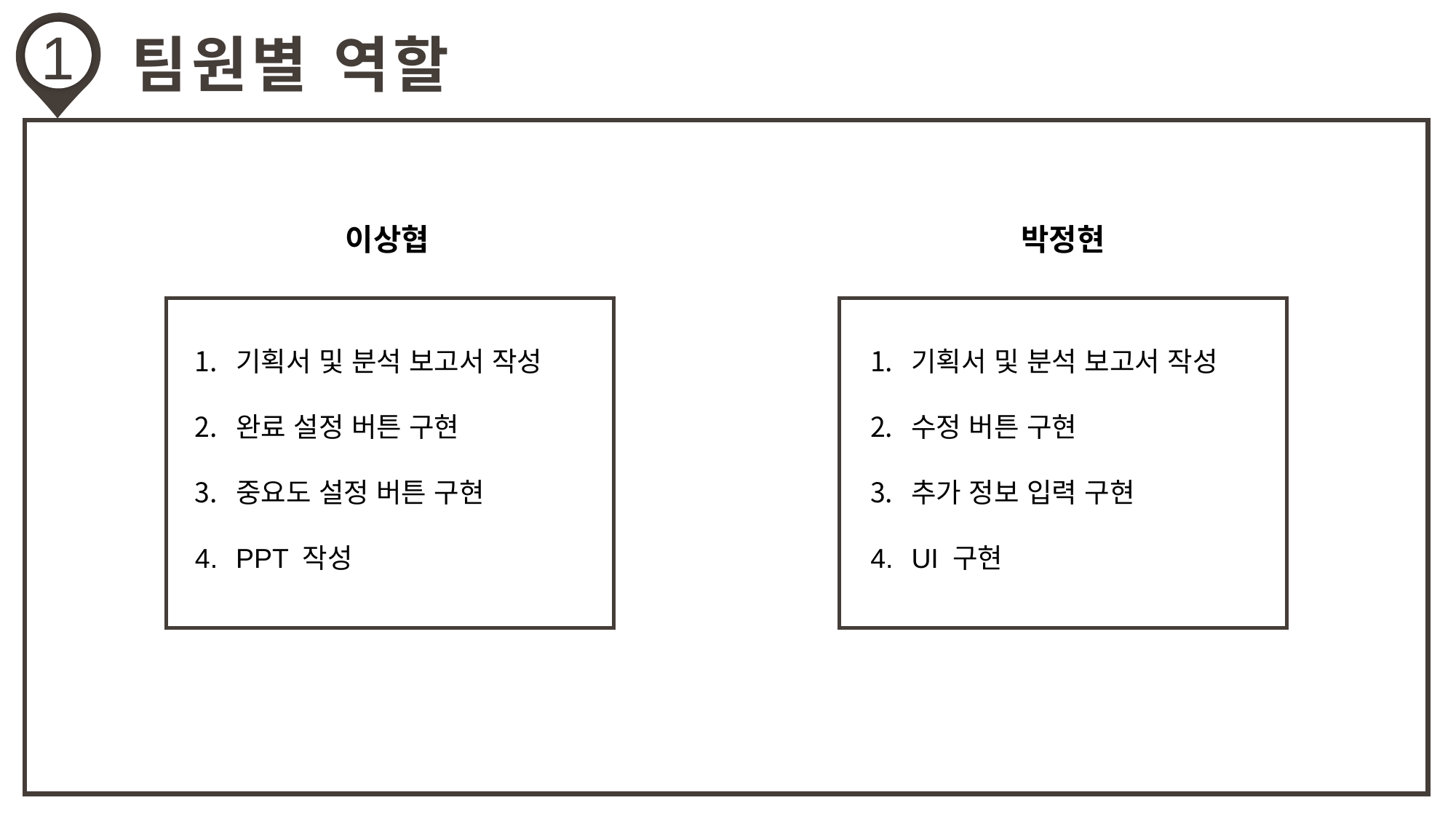

1
팀원별 역할
이상협
박정현

기획서 및 분석 보고서 작성

완료 설정 버튼 구현

중요도 설정 버튼 구현

PPT 작성
기획서 및 분석 보고서 작성

수정 버튼 구현

추가 정보 입력 구현

UI 구현